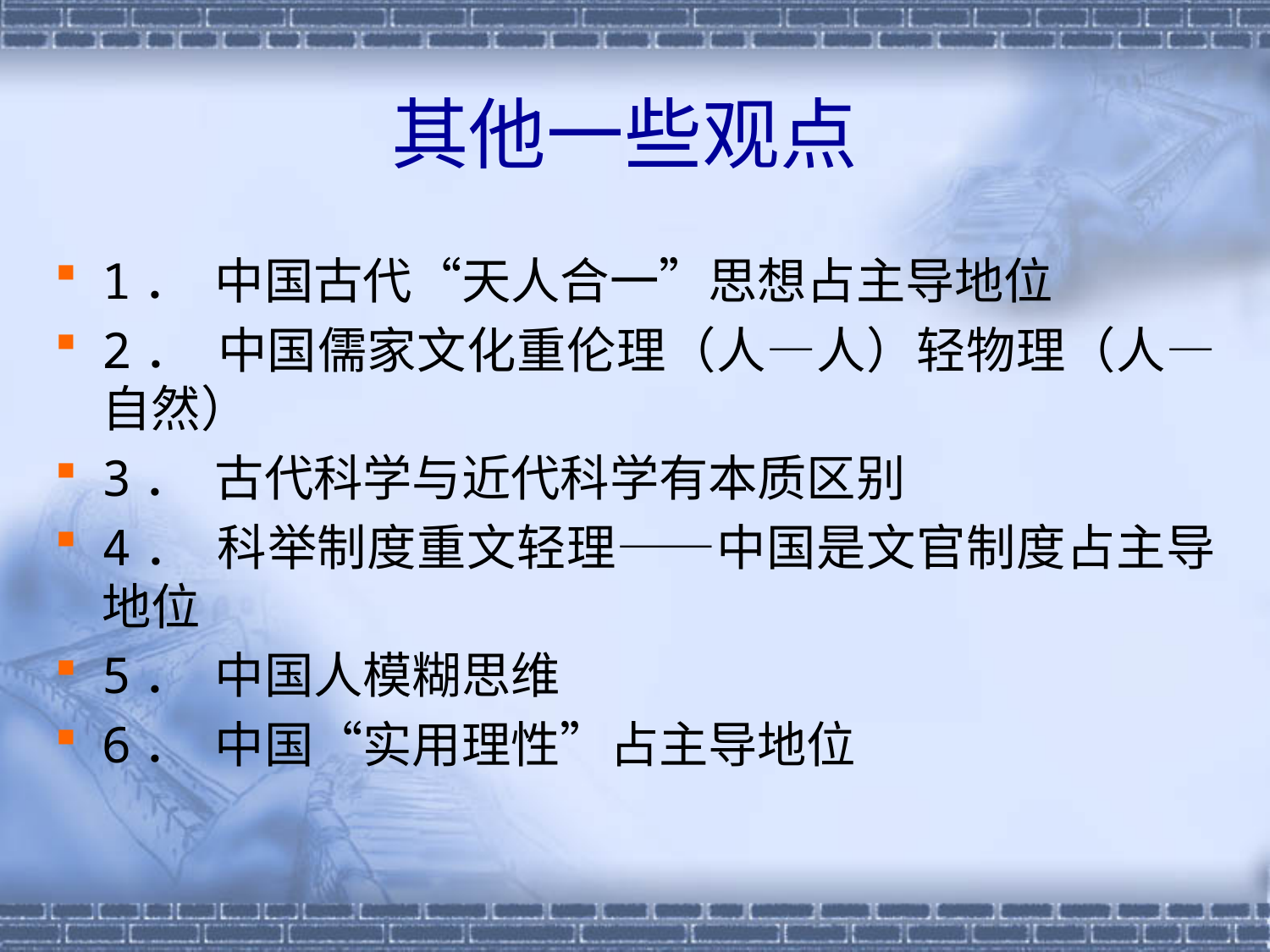

# 其他一些观点
1．  中国古代“天人合一”思想占主导地位
2．  中国儒家文化重伦理（人—人）轻物理（人—自然）
3．  古代科学与近代科学有本质区别
4．  科举制度重文轻理——中国是文官制度占主导地位
5．  中国人模糊思维
6．  中国“实用理性”占主导地位